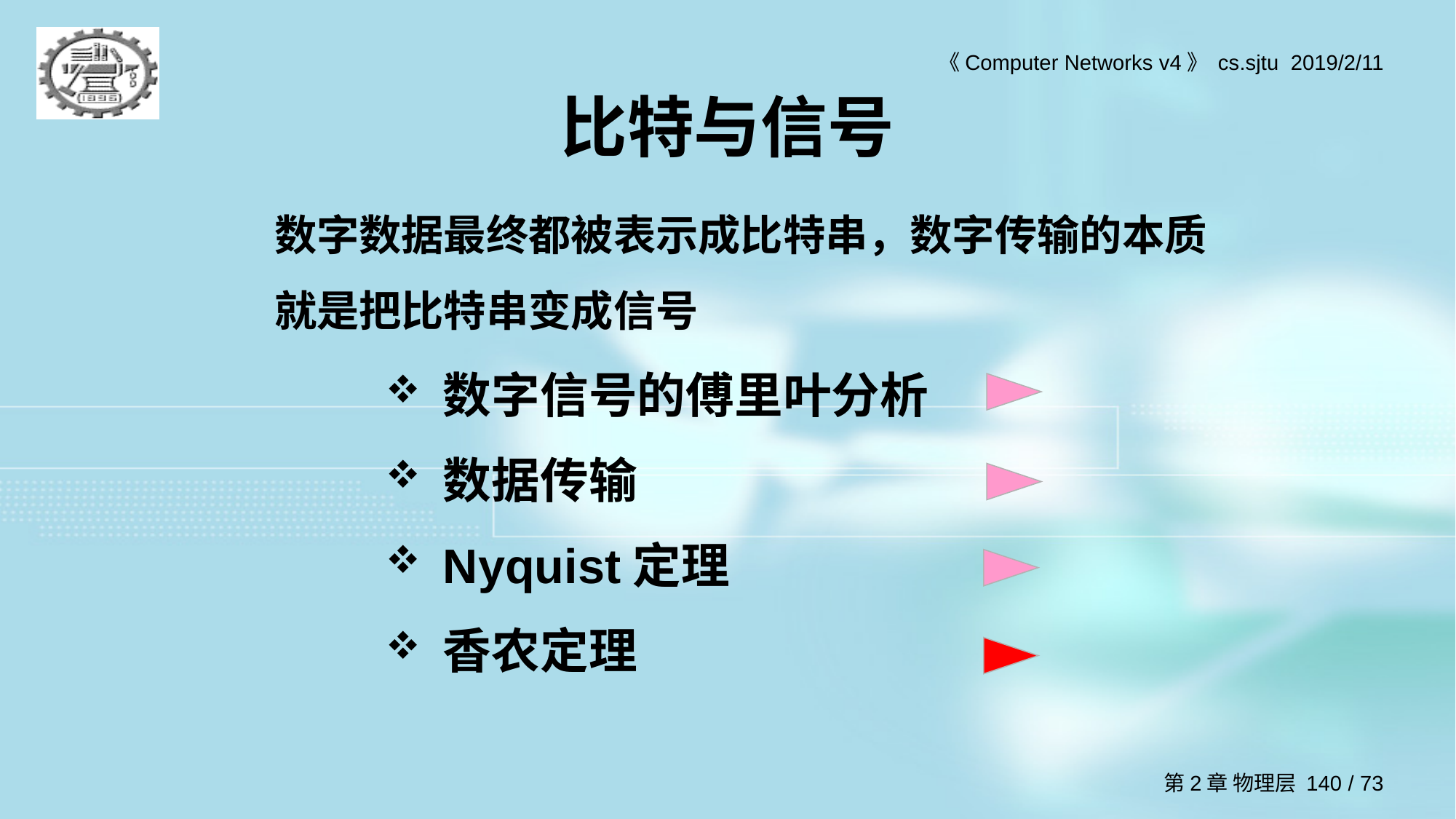

# 比特与信号
数字数据最终都被表示成比特串，数字传输的本质就是把比特串变成信号
数字信号的傅里叶分析
数据传输
Nyquist定理
香农定理